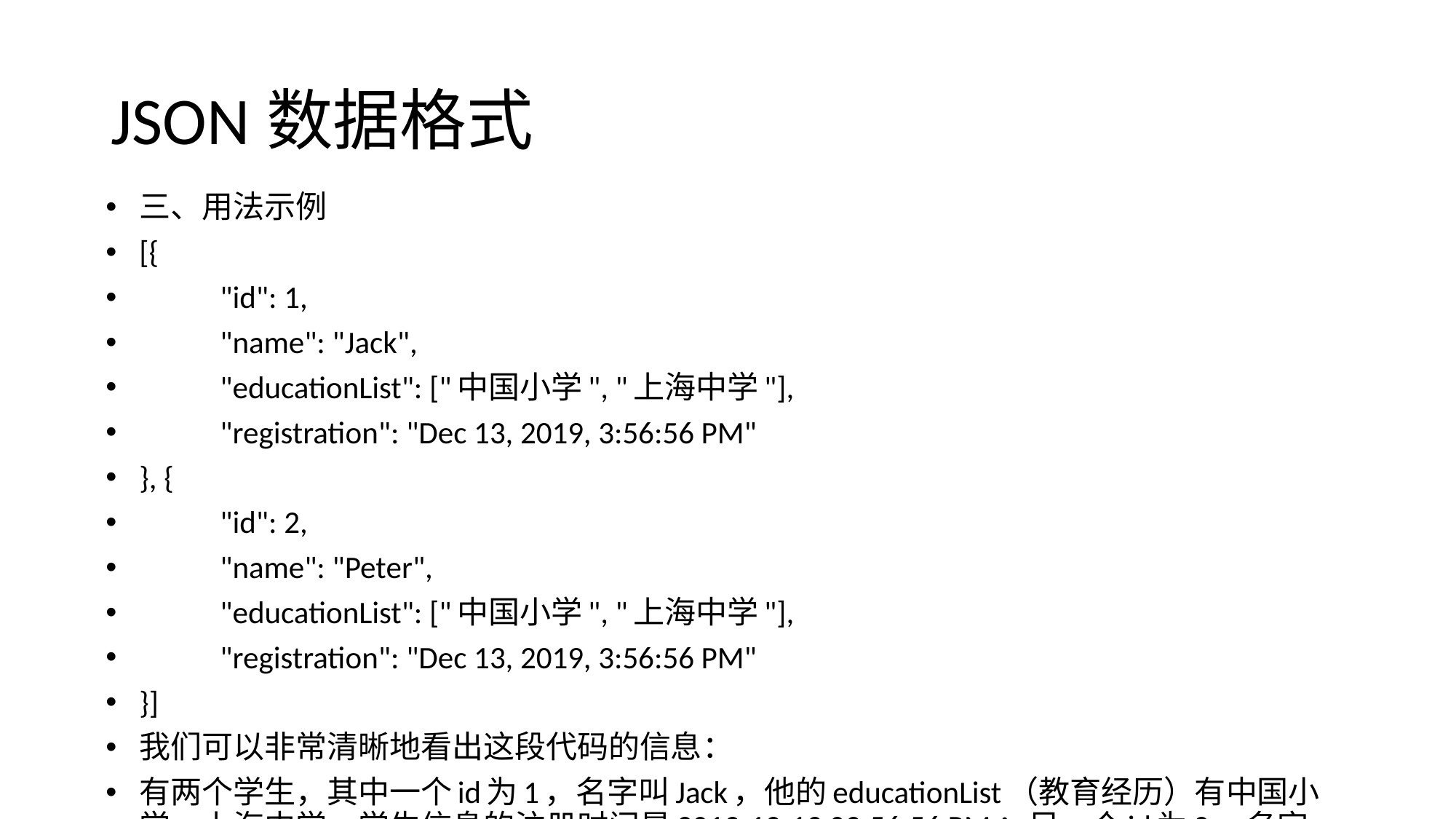

# JSON数据格式
三、用法示例
[{
	"id": 1,
	"name": "Jack",
	"educationList": ["中国小学", "上海中学"],
	"registration": "Dec 13, 2019, 3:56:56 PM"
}, {
	"id": 2,
	"name": "Peter",
	"educationList": ["中国小学", "上海中学"],
	"registration": "Dec 13, 2019, 3:56:56 PM"
}]
我们可以非常清晰地看出这段代码的信息：
有两个学生，其中一个id为1，名字叫Jack，他的educationList（教育经历）有中国小学、上海中学，学生信息的注册时间是2019-12-13 03:56:56 PM；另一个id为2，名字叫……